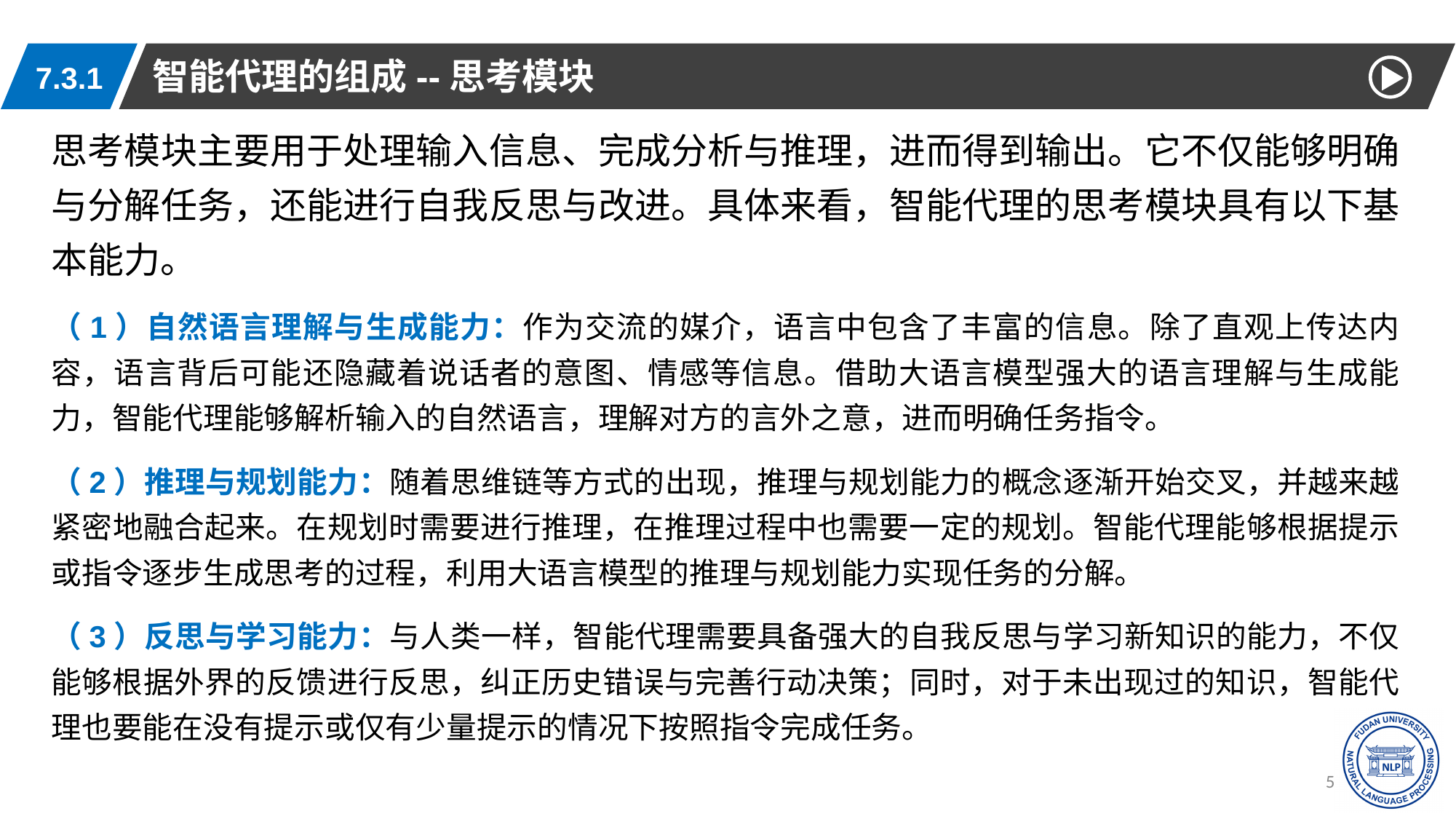

智能代理的组成--思考模块
7.3.1

思考模块主要用于处理输入信息、完成分析与推理，进而得到输出。它不仅能够明确与分解任务，还能进行自我反思与改进。具体来看，智能代理的思考模块具有以下基本能力。
（1）自然语言理解与生成能力：作为交流的媒介，语言中包含了丰富的信息。除了直观上传达内容，语言背后可能还隐藏着说话者的意图、情感等信息。借助大语言模型强大的语言理解与生成能力，智能代理能够解析输入的自然语言，理解对方的言外之意，进而明确任务指令。
（2）推理与规划能力：随着思维链等方式的出现，推理与规划能力的概念逐渐开始交叉，并越来越紧密地融合起来。在规划时需要进行推理，在推理过程中也需要一定的规划。智能代理能够根据提示或指令逐步生成思考的过程，利用大语言模型的推理与规划能力实现任务的分解。
（3）反思与学习能力：与人类一样，智能代理需要具备强大的自我反思与学习新知识的能力，不仅能够根据外界的反馈进行反思，纠正历史错误与完善行动决策；同时，对于未出现过的知识，智能代理也要能在没有提示或仅有少量提示的情况下按照指令完成任务。
57